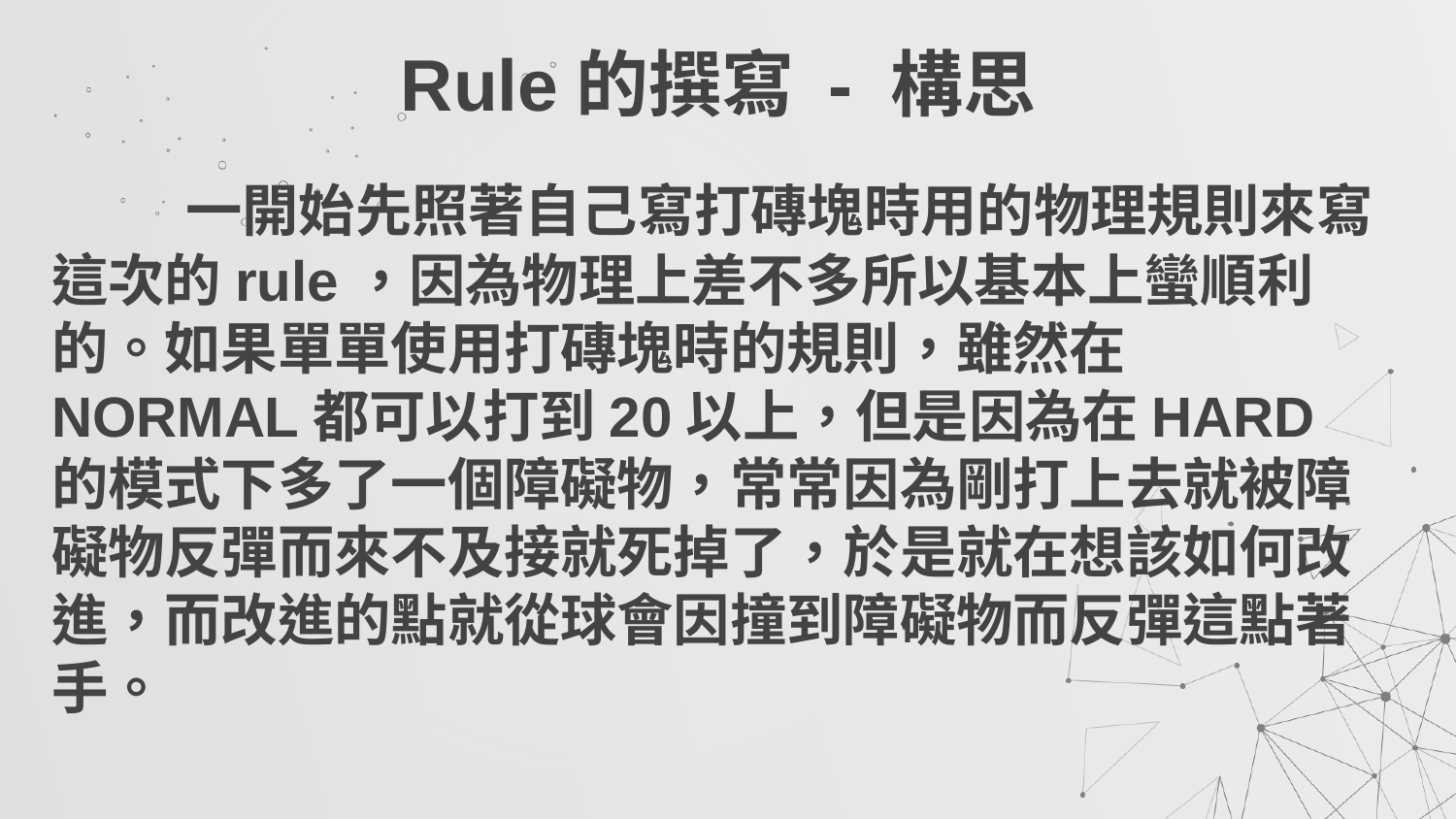

Rule的撰寫 - 構思
# 一開始先照著自己寫打磚塊時用的物理規則來寫這次的rule，因為物理上差不多所以基本上蠻順利的。如果單單使用打磚塊時的規則，雖然在NORMAL都可以打到20以上，但是因為在HARD的模式下多了一個障礙物，常常因為剛打上去就被障礙物反彈而來不及接就死掉了，於是就在想該如何改進，而改進的點就從球會因撞到障礙物而反彈這點著手。